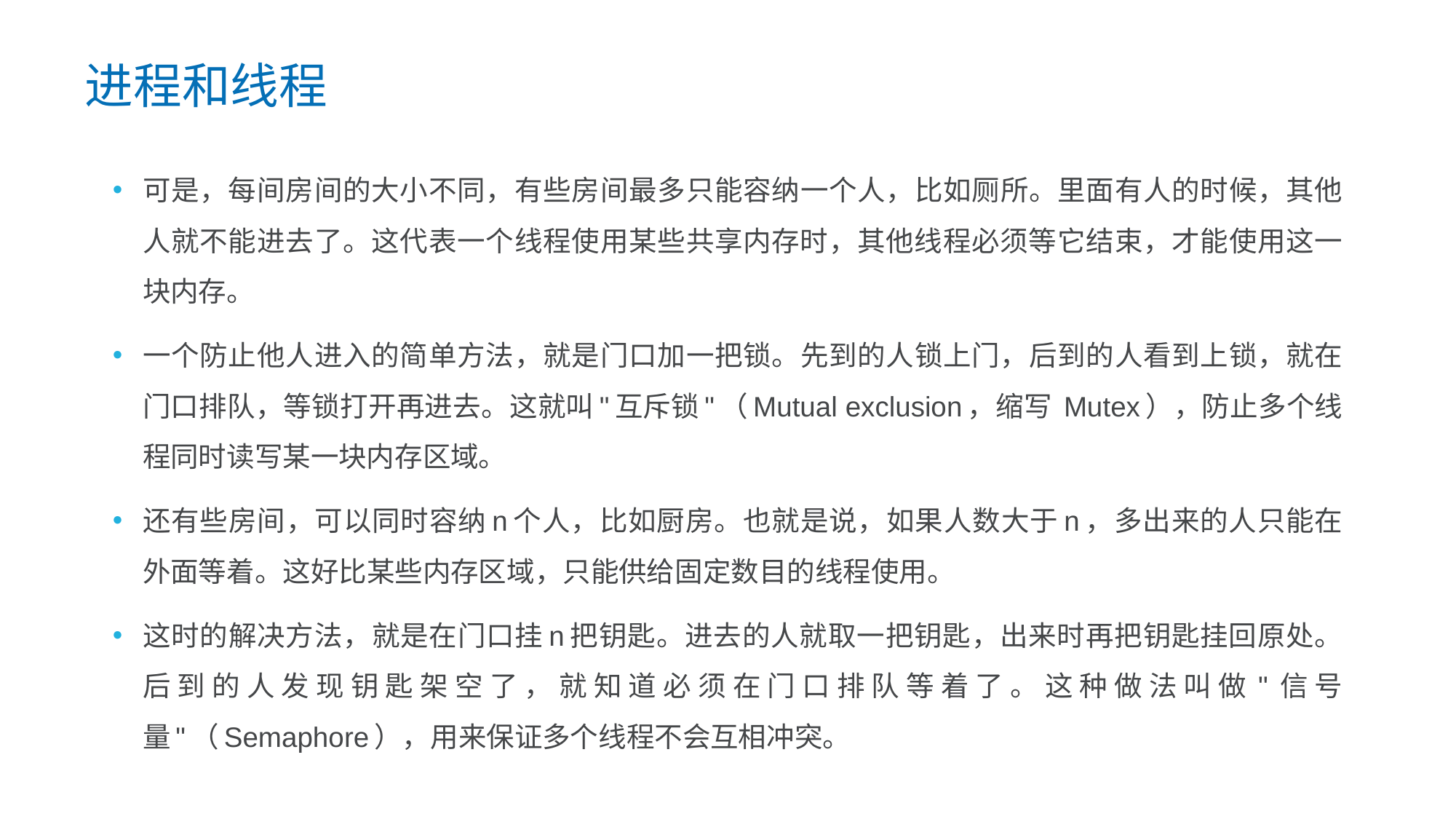

进程和线程
可是，每间房间的大小不同，有些房间最多只能容纳一个人，比如厕所。里面有人的时候，其他人就不能进去了。这代表一个线程使用某些共享内存时，其他线程必须等它结束，才能使用这一块内存。
一个防止他人进入的简单方法，就是门口加一把锁。先到的人锁上门，后到的人看到上锁，就在门口排队，等锁打开再进去。这就叫"互斥锁"（Mutual exclusion，缩写 Mutex），防止多个线程同时读写某一块内存区域。
还有些房间，可以同时容纳n个人，比如厨房。也就是说，如果人数大于n，多出来的人只能在外面等着。这好比某些内存区域，只能供给固定数目的线程使用。
这时的解决方法，就是在门口挂n把钥匙。进去的人就取一把钥匙，出来时再把钥匙挂回原处。后到的人发现钥匙架空了，就知道必须在门口排队等着了。这种做法叫做"信号量"（Semaphore），用来保证多个线程不会互相冲突。